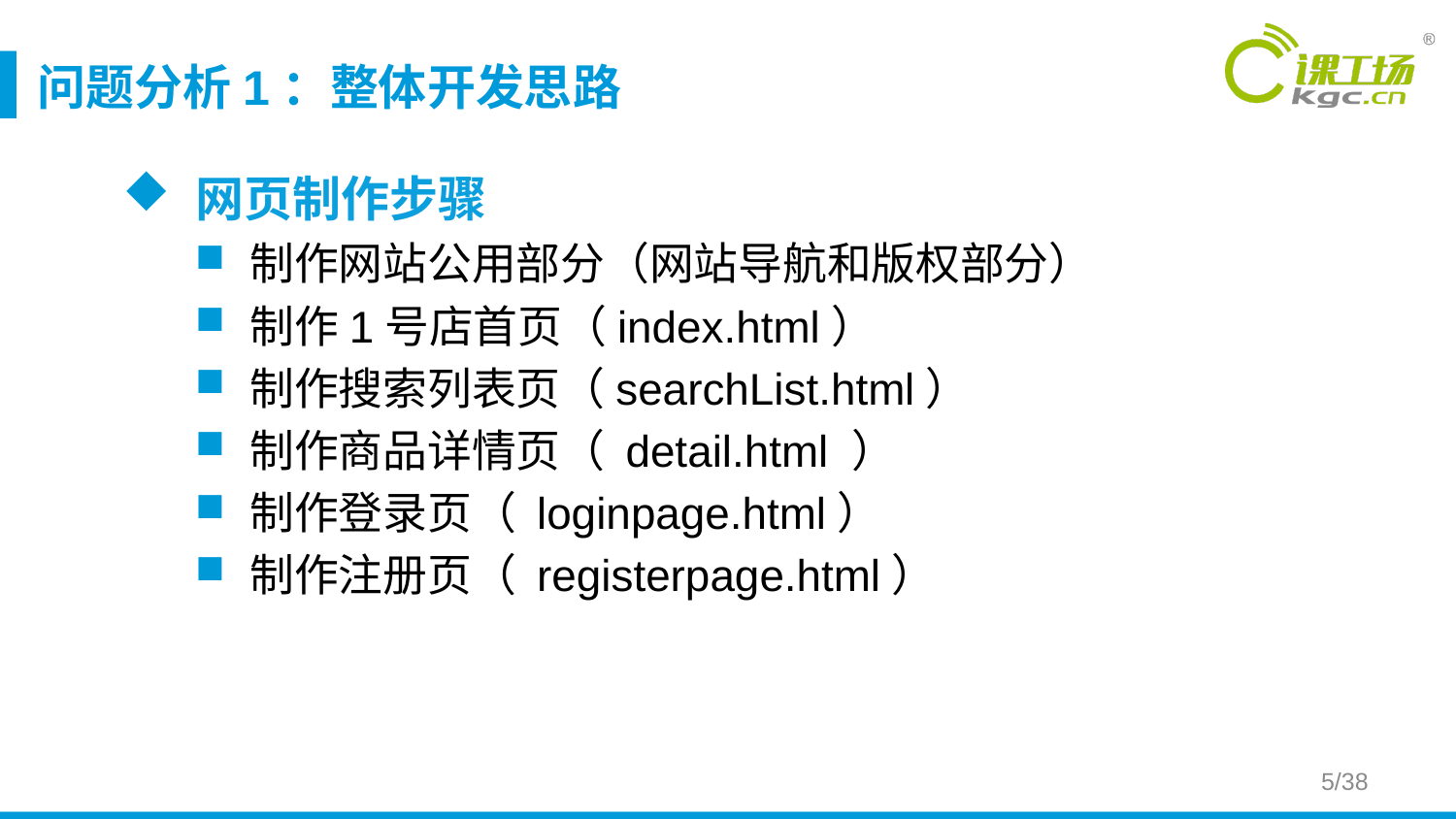

# 问题分析1：整体开发思路
网页制作步骤
制作网站公用部分（网站导航和版权部分）
制作1号店首页（index.html）
制作搜索列表页（searchList.html）
制作商品详情页（ detail.html ）
制作登录页（ loginpage.html）
制作注册页（ registerpage.html）
5/38